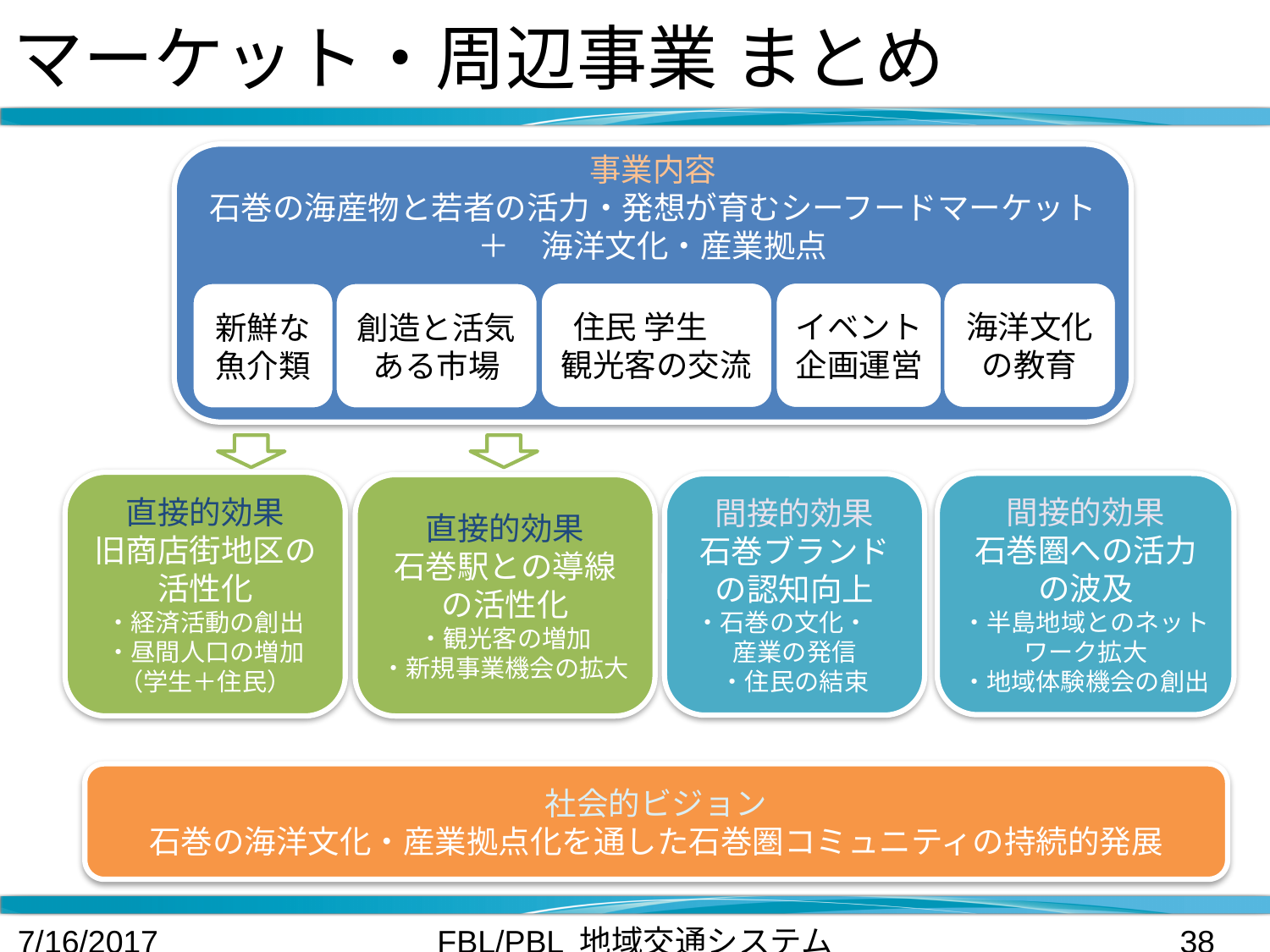

# マーケット・周辺事業 まとめ
事業内容
石巻の海産物と若者の活力・発想が育むシーフードマーケット
＋　海洋文化・産業拠点

住民 学生　観光客の交流
イベント企画運営
海洋文化の教育
新鮮な魚介類
創造と活気ある市場

直接的効果
旧商店街地区の活性化
・経済活動の創出
・昼間人口の増加（学生＋住民）
間接的効果
石巻圏への活力の波及
・半島地域とのネットワーク拡大
・地域体験機会の創出
間接的効果
石巻ブランドの認知向上
・石巻の文化・　産業の発信
・住民の結束
直接的効果
石巻駅との導線の活性化
・観光客の増加
・新規事業機会の拡大
社会的ビジョン
石巻の海洋文化・産業拠点化を通した石巻圏コミュニティの持続的発展
7/16/2017
FBL/PBL 地域交通システム
38